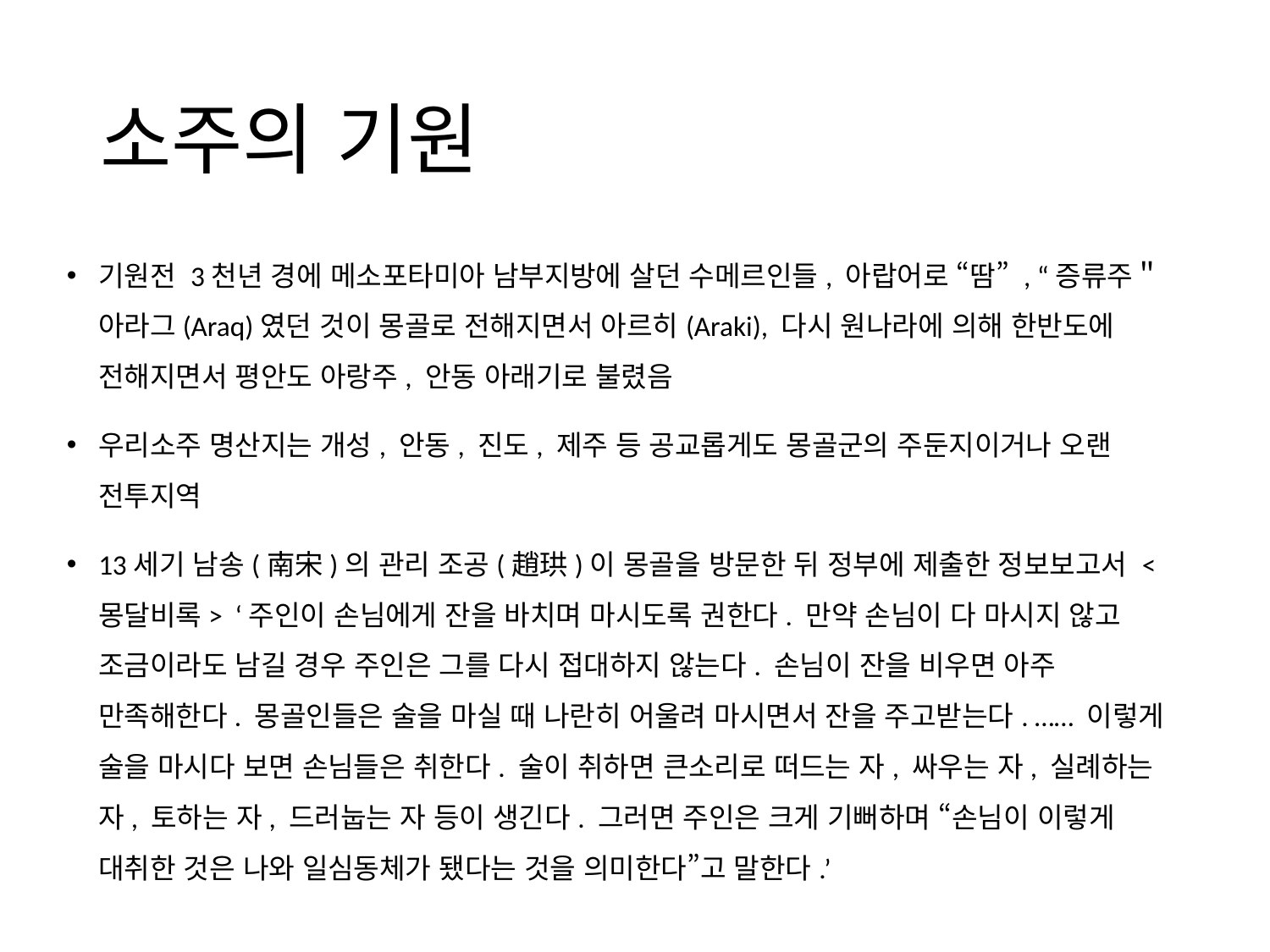

# 소주의 기원
기원전 3천년 경에 메소포타미아 남부지방에 살던 수메르인들, 아랍어로 “땀” , “증류주＂아라그(Araq)였던 것이 몽골로 전해지면서 아르히(Araki), 다시 원나라에 의해 한반도에 전해지면서 평안도 아랑주, 안동 아래기로 불렸음
우리소주 명산지는 개성, 안동, 진도, 제주 등 공교롭게도 몽골군의 주둔지이거나 오랜 전투지역
13세기 남송(南宋)의 관리 조공(趙珙)이 몽골을 방문한 뒤 정부에 제출한 정보보고서 <몽달비록>  ‘주인이 손님에게 잔을 바치며 마시도록 권한다. 만약 손님이 다 마시지 않고 조금이라도 남길 경우 주인은 그를 다시 접대하지 않는다. 손님이 잔을 비우면 아주 만족해한다. 몽골인들은 술을 마실 때 나란히 어울려 마시면서 잔을 주고받는다. …… 이렇게 술을 마시다 보면 손님들은 취한다. 술이 취하면 큰소리로 떠드는 자, 싸우는 자, 실례하는 자, 토하는 자, 드러눕는 자 등이 생긴다. 그러면 주인은 크게 기뻐하며 “손님이 이렇게 대취한 것은 나와 일심동체가 됐다는 것을 의미한다”고 말한다.’